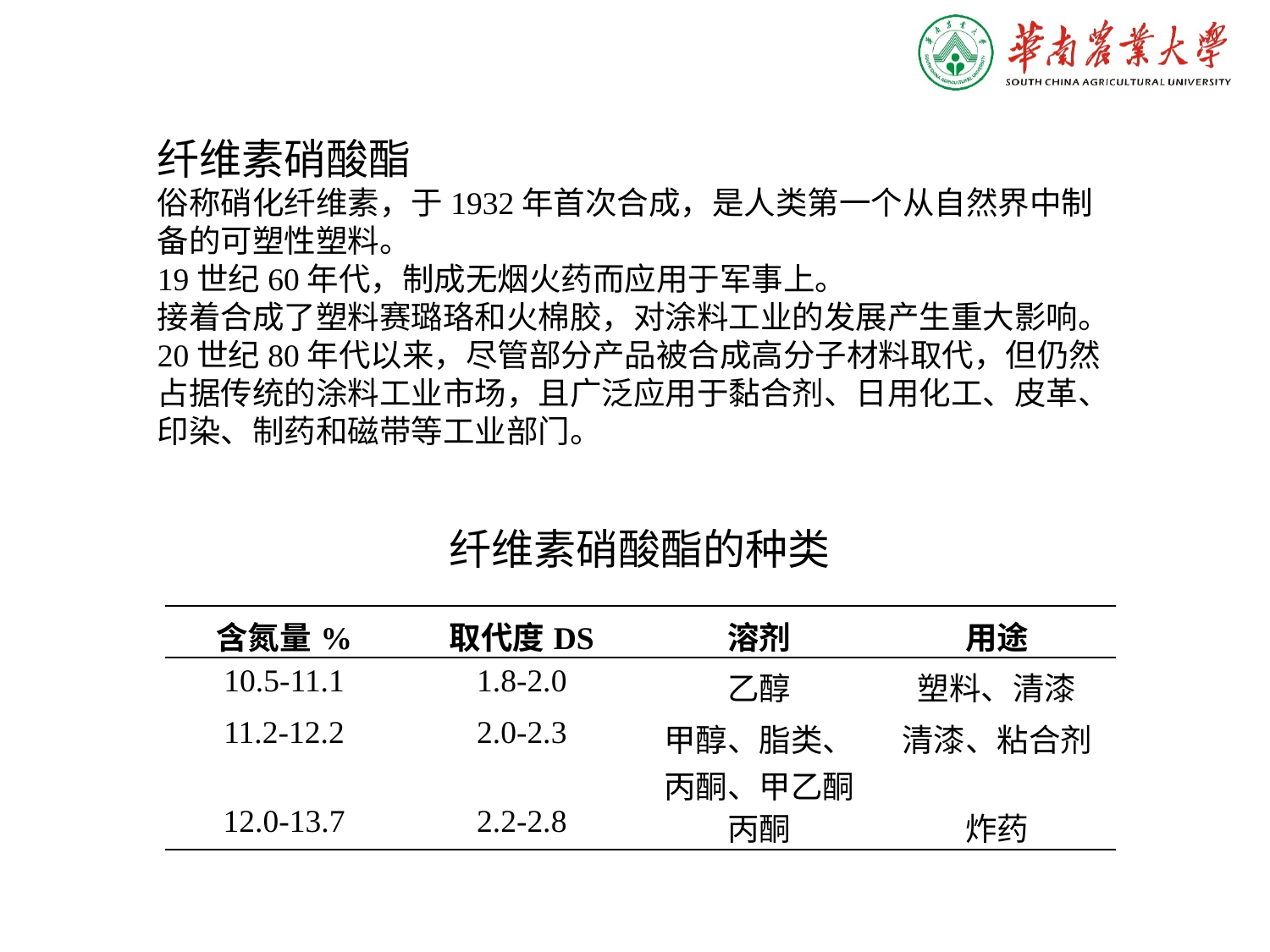

纤维素硝酸酯
俗称硝化纤维素，于1932年首次合成，是人类第一个从自然界中制备的可塑性塑料。
19世纪60年代，制成无烟火药而应用于军事上。
接着合成了塑料赛璐珞和火棉胶，对涂料工业的发展产生重大影响。
20世纪80年代以来，尽管部分产品被合成高分子材料取代，但仍然占据传统的涂料工业市场，且广泛应用于黏合剂、日用化工、皮革、印染、制药和磁带等工业部门。
纤维素硝酸酯的种类
| 含氮量% | 取代度DS | 溶剂 | 用途 |
| --- | --- | --- | --- |
| 10.5-11.1 | 1.8-2.0 | 乙醇 | 塑料、清漆 |
| 11.2-12.2 | 2.0-2.3 | 甲醇、脂类、丙酮、甲乙酮 | 清漆、粘合剂 |
| 12.0-13.7 | 2.2-2.8 | 丙酮 | 炸药 |